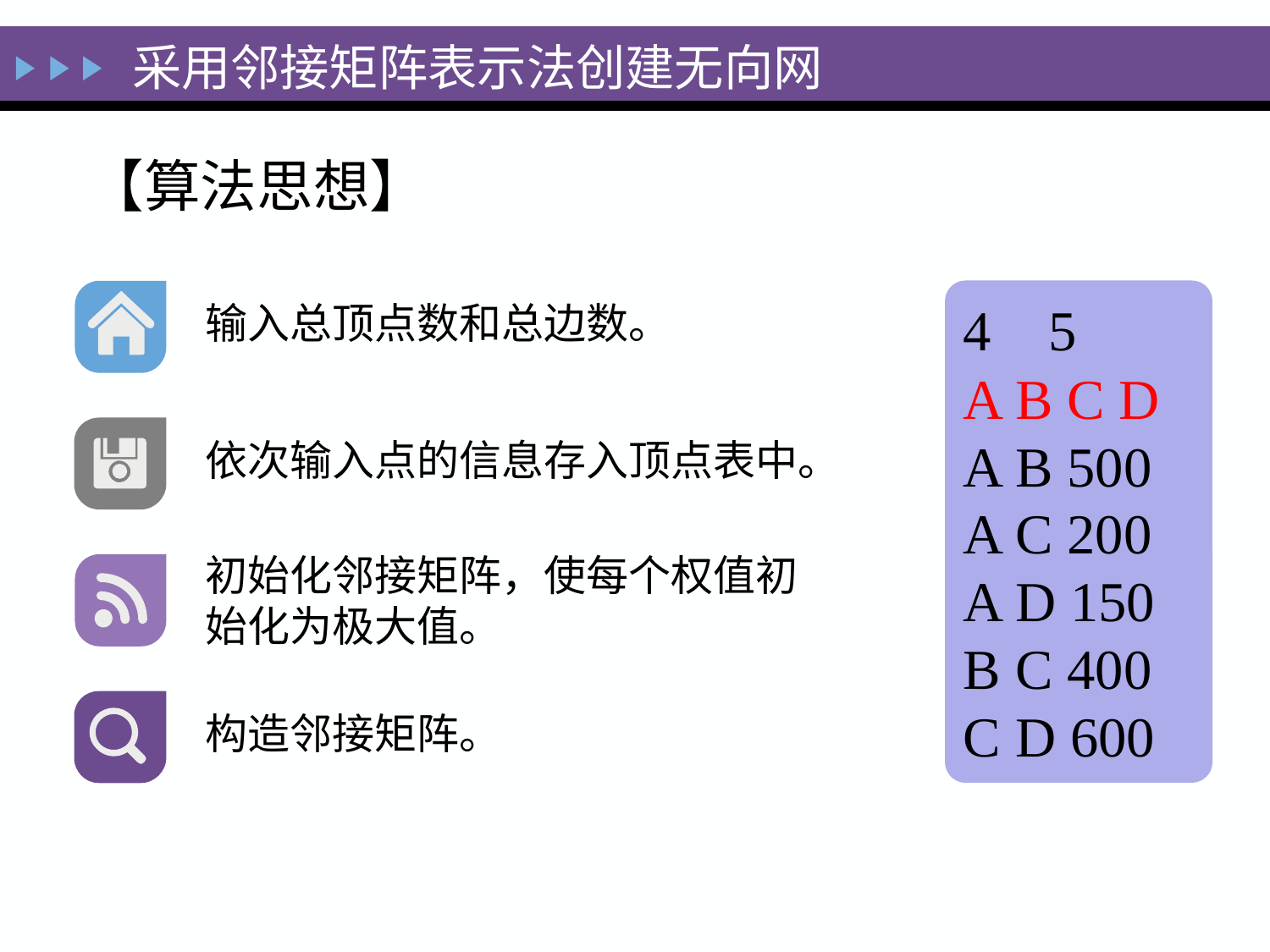

采用邻接矩阵表示法创建无向网
【算法思想】
4    5
A B C D
A B 500
A C 200
A D 150
B C 400
C D 600

输入总顶点数和总边数。

依次输入点的信息存入顶点表中。
初始化邻接矩阵，使每个权值初始化为极大值。

构造邻接矩阵。